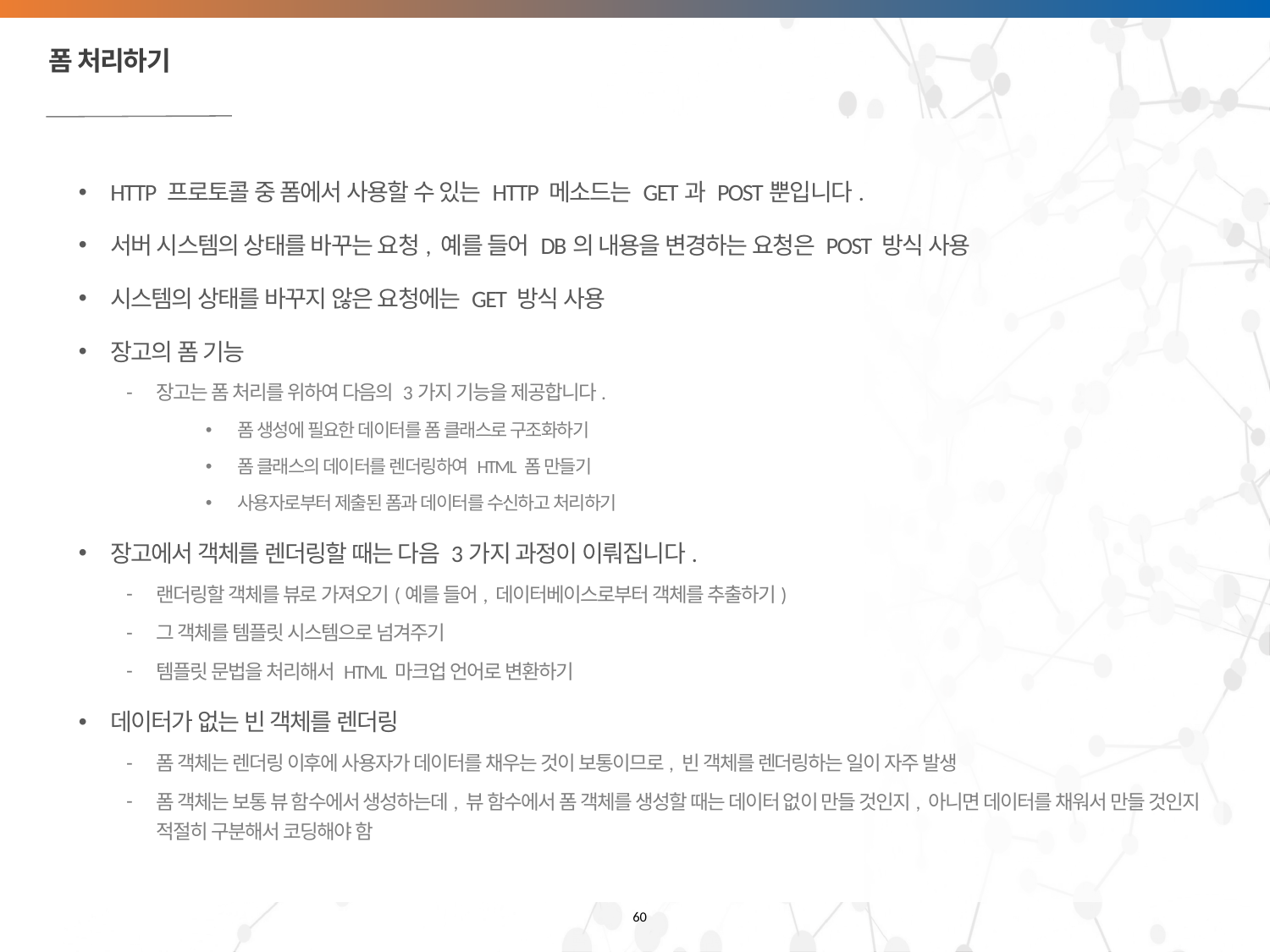

# 폼 처리하기

HTTP 프로토콜 중 폼에서 사용할 수 있는 HTTP 메소드는 GET과 POST뿐입니다.
서버 시스템의 상태를 바꾸는 요청, 예를 들어 DB의 내용을 변경하는 요청은 POST 방식 사용
시스템의 상태를 바꾸지 않은 요청에는 GET 방식 사용
장고의 폼 기능
장고는 폼 처리를 위하여 다음의 3가지 기능을 제공합니다.
폼 생성에 필요한 데이터를 폼 클래스로 구조화하기
폼 클래스의 데이터를 렌더링하여 HTML 폼 만들기
사용자로부터 제출된 폼과 데이터를 수신하고 처리하기
장고에서 객체를 렌더링할 때는 다음 3가지 과정이 이뤄집니다.
랜더링할 객체를 뷰로 가져오기(예를 들어, 데이터베이스로부터 객체를 추출하기)
그 객체를 템플릿 시스템으로 넘겨주기
템플릿 문법을 처리해서 HTML 마크업 언어로 변환하기
데이터가 없는 빈 객체를 렌더링
폼 객체는 렌더링 이후에 사용자가 데이터를 채우는 것이 보통이므로, 빈 객체를 렌더링하는 일이 자주 발생
폼 객체는 보통 뷰 함수에서 생성하는데, 뷰 함수에서 폼 객체를 생성할 때는 데이터 없이 만들 것인지, 아니면 데이터를 채워서 만들 것인지 적절히 구분해서 코딩해야 함
60